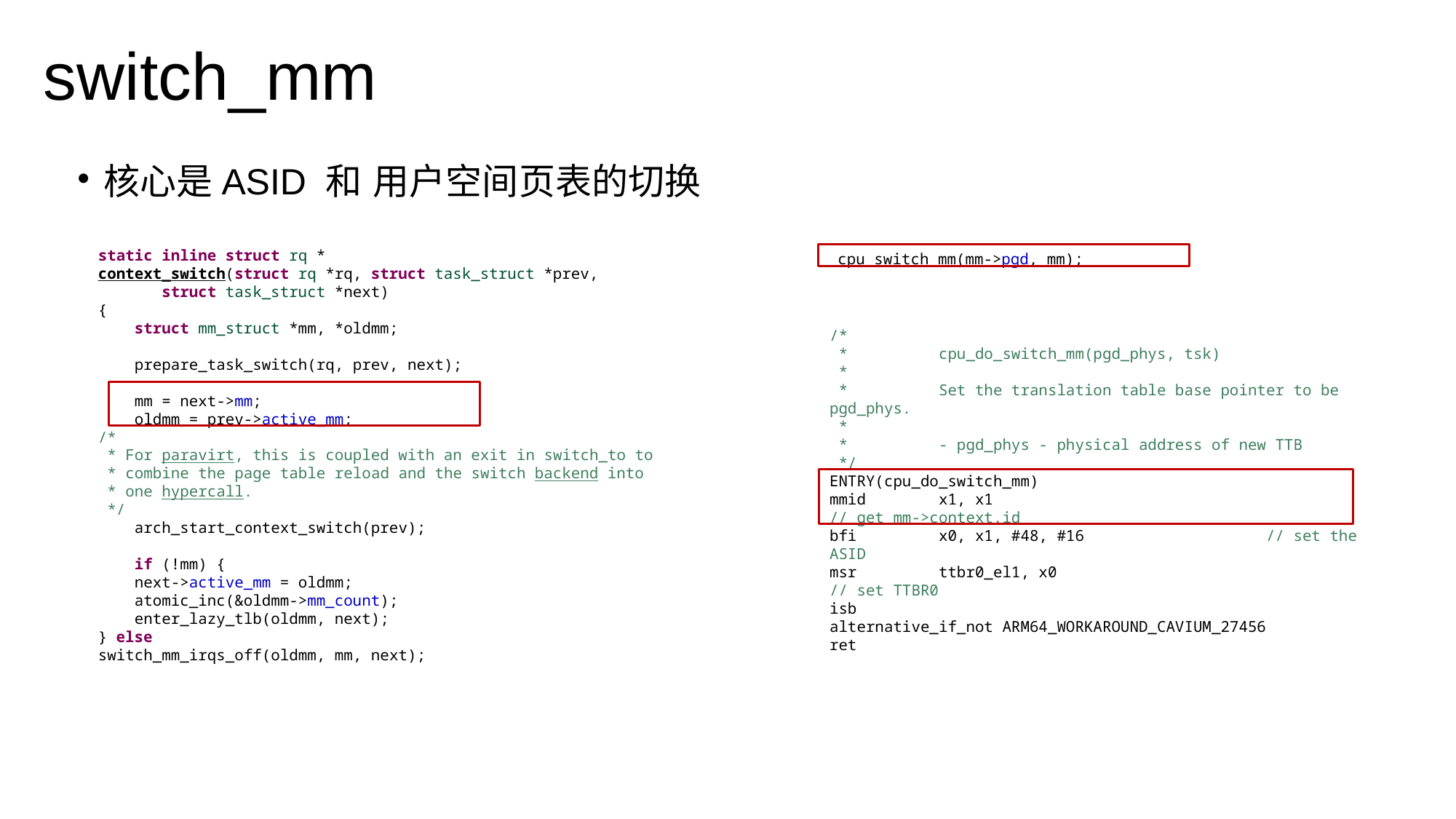

switch_mm
核心是ASID 和 用户空间页表的切换
static inline struct rq *
context_switch(struct rq *rq, struct task_struct *prev,
       struct task_struct *next)
{
    struct mm_struct *mm, *oldmm;

    prepare_task_switch(rq, prev, next);

    mm = next->mm;
    oldmm = prev->active_mm;
/*
 * For paravirt, this is coupled with an exit in switch_to to
 * combine the page table reload and the switch backend into
 * one hypercall.
 */
    arch_start_context_switch(prev);

    if (!mm) {
    next->active_mm = oldmm;
    atomic_inc(&oldmm->mm_count);
    enter_lazy_tlb(oldmm, next);
} else
switch_mm_irqs_off(oldmm, mm, next);
cpu_switch_mm(mm->pgd, mm);

/*
 *	cpu_do_switch_mm(pgd_phys, tsk)
 *
 *	Set the translation table base pointer to be pgd_phys.
 *
 *	- pgd_phys - physical address of new TTB
 */
ENTRY(cpu_do_switch_mm)
mmid	x1, x1				// get mm->context.id
bfi	x0, x1, #48, #16		// set the ASID
msr	ttbr0_el1, x0			// set TTBR0
isb
alternative_if_not ARM64_WORKAROUND_CAVIUM_27456
ret